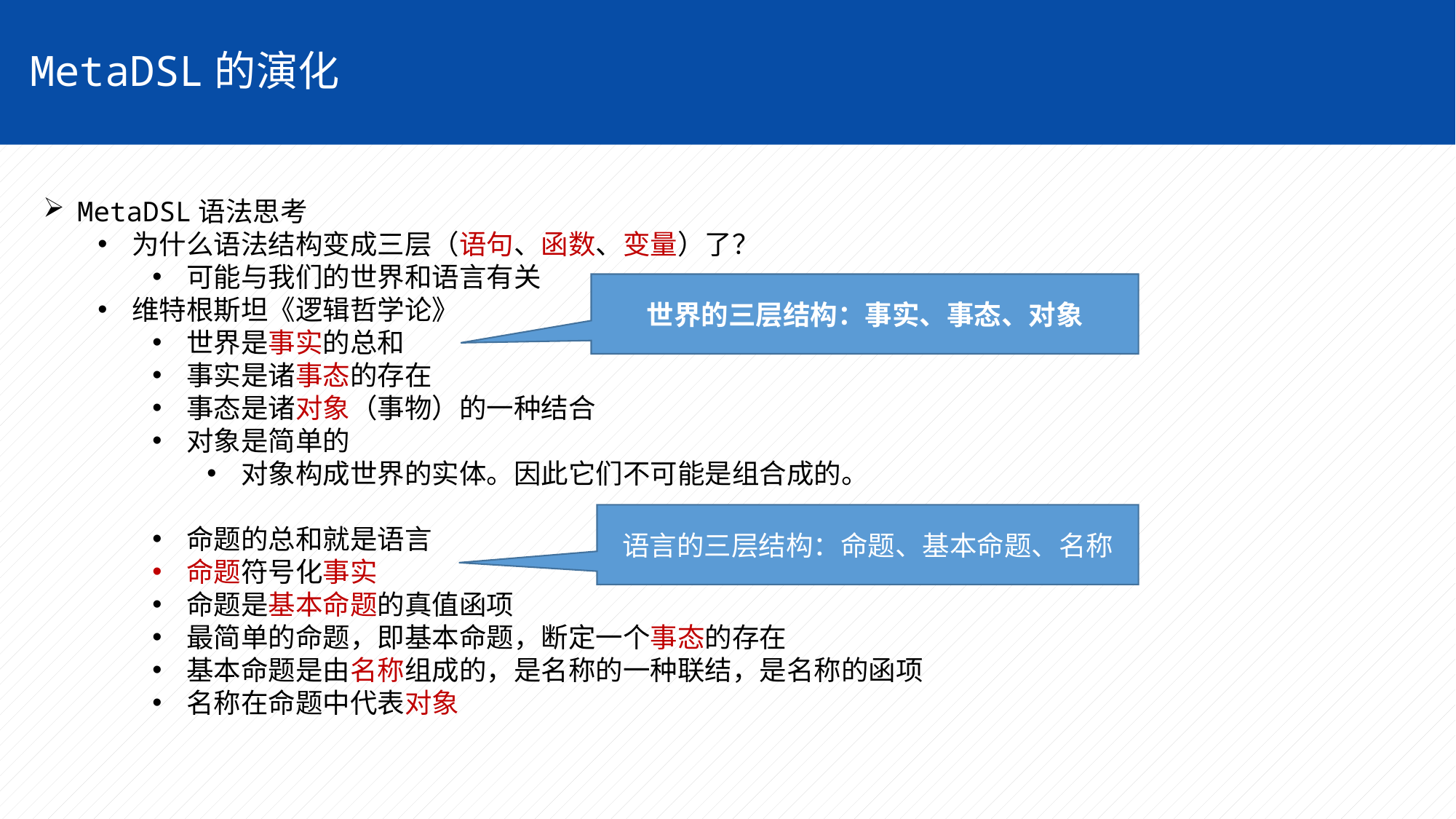

MetaDSL的演化
MetaDSL语法思考
为什么语法结构变成三层（语句、函数、变量）了？
可能与我们的世界和语言有关
维特根斯坦《逻辑哲学论》
世界是事实的总和
事实是诸事态的存在
事态是诸对象（事物）的一种结合
对象是简单的
对象构成世界的实体。因此它们不可能是组合成的。

命题的总和就是语言
命题符号化事实
命题是基本命题的真值函项
最简单的命题，即基本命题，断定一个事态的存在
基本命题是由名称组成的，是名称的一种联结，是名称的函项
名称在命题中代表对象
世界的三层结构：事实、事态、对象
语言的三层结构：命题、基本命题、名称